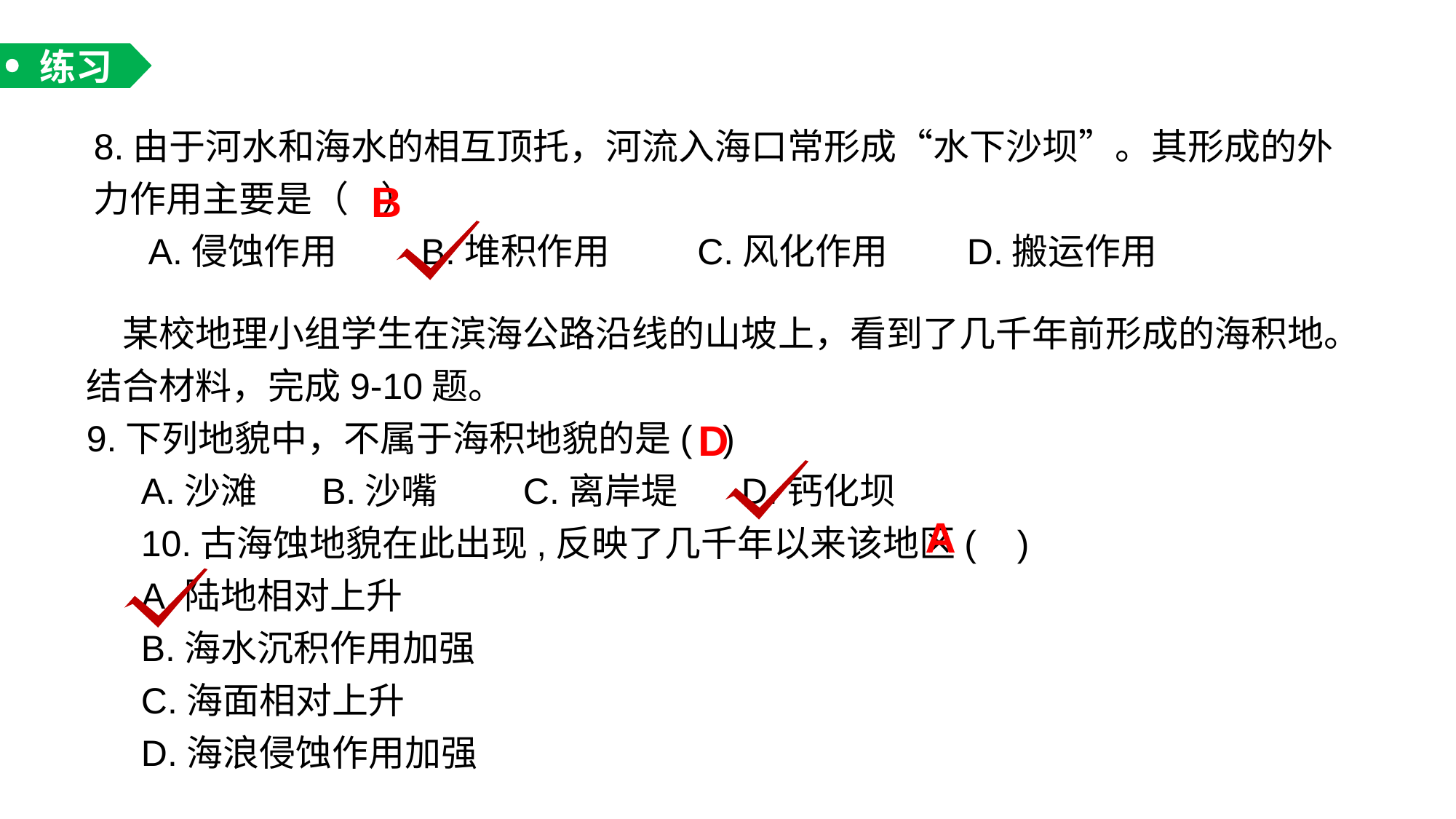

练习

8.由于河水和海水的相互顶托，河流入海口常形成“水下沙坝”。其形成的外力作用主要是（    ）
A.侵蚀作用	B.堆积作用	      C.风化作用	D.搬运作用
B

　某校地理小组学生在滨海公路沿线的山坡上，看到了几千年前形成的海积地。结合材料，完成9-10题。
9.下列地貌中，不属于海积地貌的是(   )
A.沙滩	 B.沙嘴	C.离岸堤 	D.钙化坝
10.古海蚀地貌在此出现,反映了几千年以来该地区(    )
A.陆地相对上升
B.海水沉积作用加强
C.海面相对上升
D.海浪侵蚀作用加强
D

A